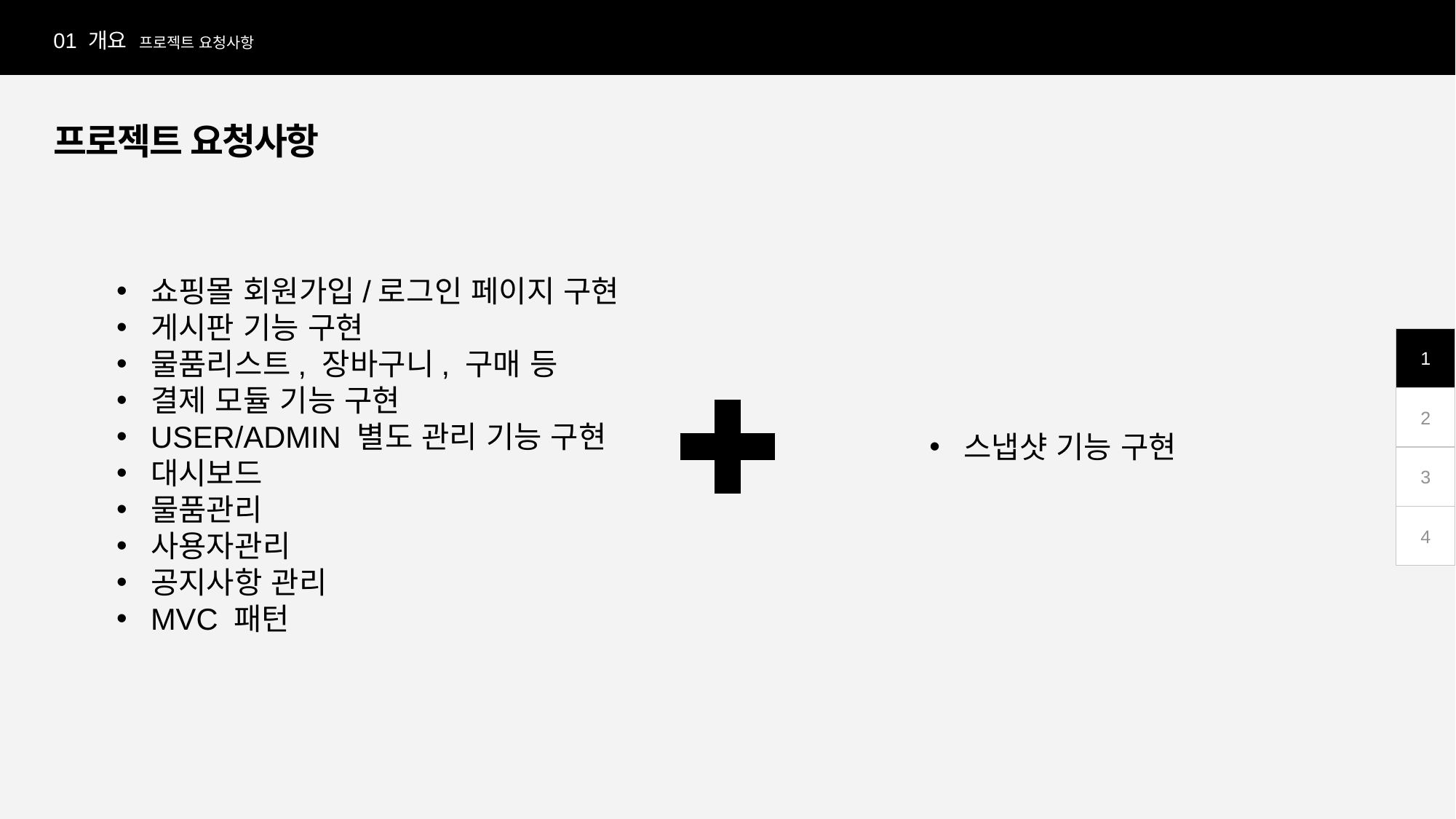

01 개요  프로젝트 요청사항
프로젝트 요청사항
쇼핑몰 회원가입/로그인 페이지 구현
게시판 기능 구현
물품리스트, 장바구니, 구매 등
결제 모듈 기능 구현
USER/ADMIN 별도 관리 기능 구현
대시보드
물품관리
사용자관리
공지사항 관리
MVC 패턴

스냅샷 기능 구현
1
2
3
4